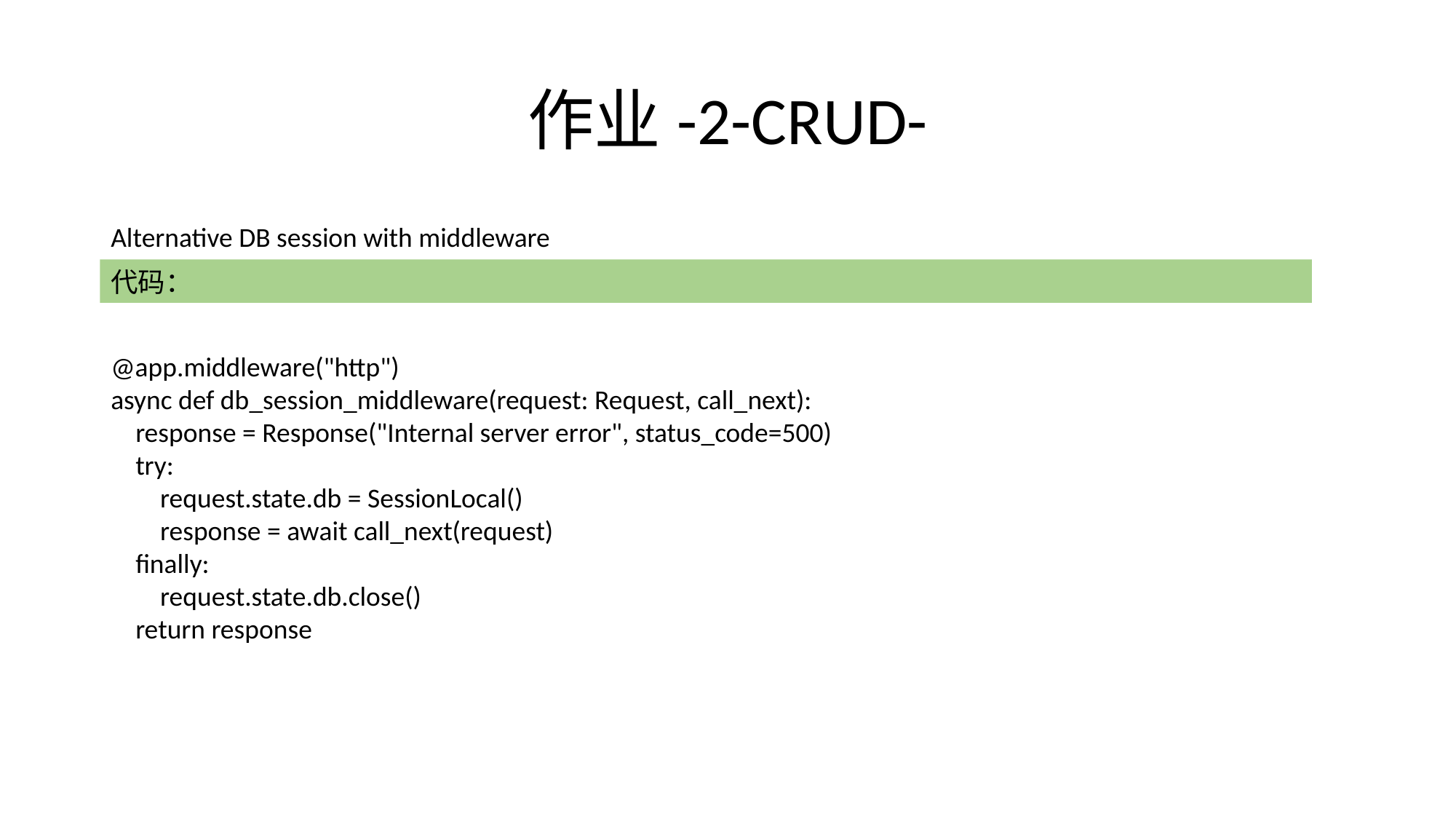

# 作业-2-CRUD-
Alternative DB session with middleware
代码：
@app.middleware("http")
async def db_session_middleware(request: Request, call_next):
    response = Response("Internal server error", status_code=500)
    try:
        request.state.db = SessionLocal()
        response = await call_next(request)
    finally:
        request.state.db.close()
    return response